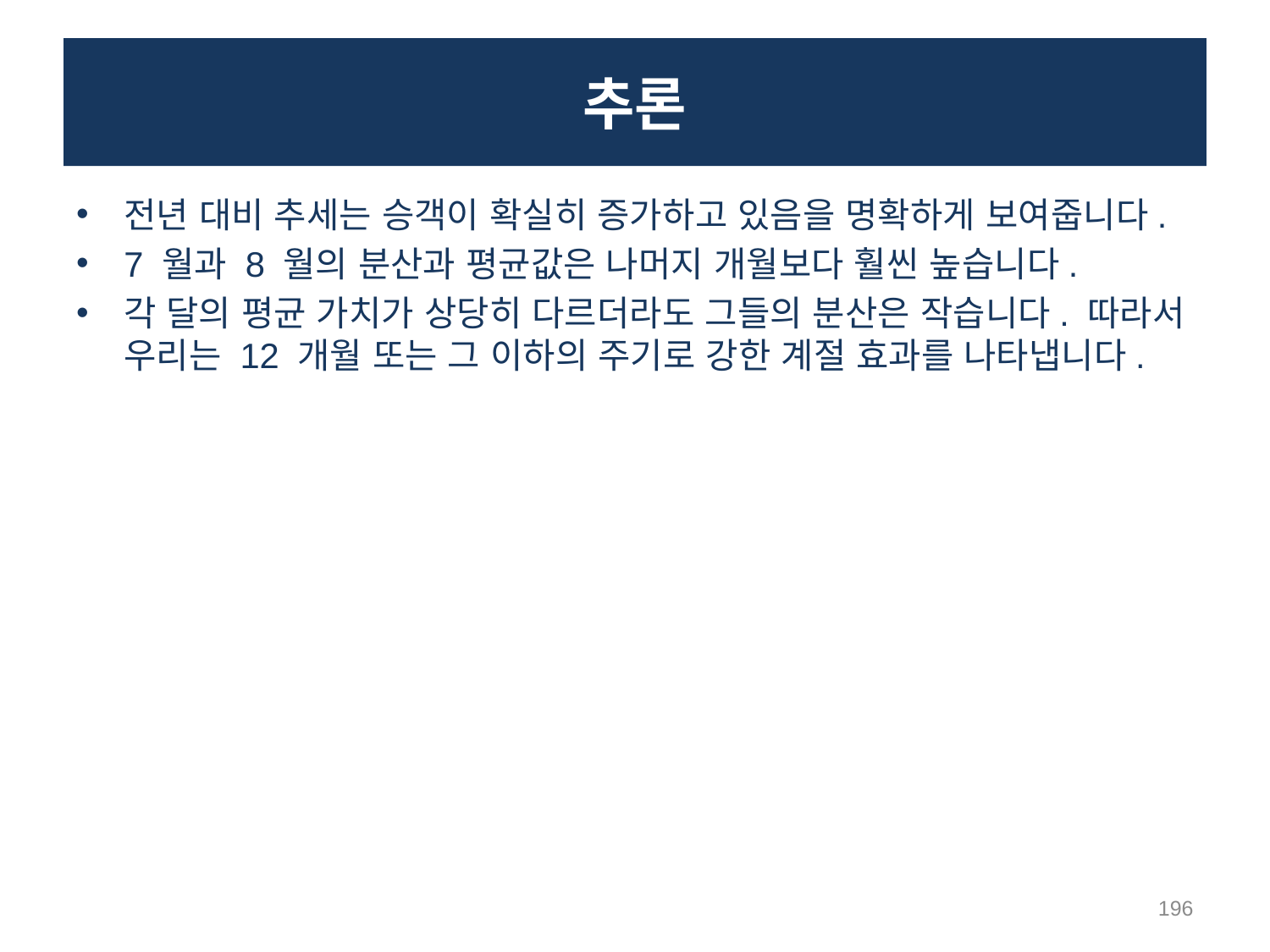

# 추론
전년 대비 추세는 승객이 확실히 증가하고 있음을 명확하게 보여줍니다.
7 월과 8 월의 분산과 평균값은 나머지 개월보다 훨씬 높습니다.
각 달의 평균 가치가 상당히 다르더라도 그들의 분산은 작습니다. 따라서 우리는 12 개월 또는 그 이하의 주기로 강한 계절 효과를 나타냅니다.

196